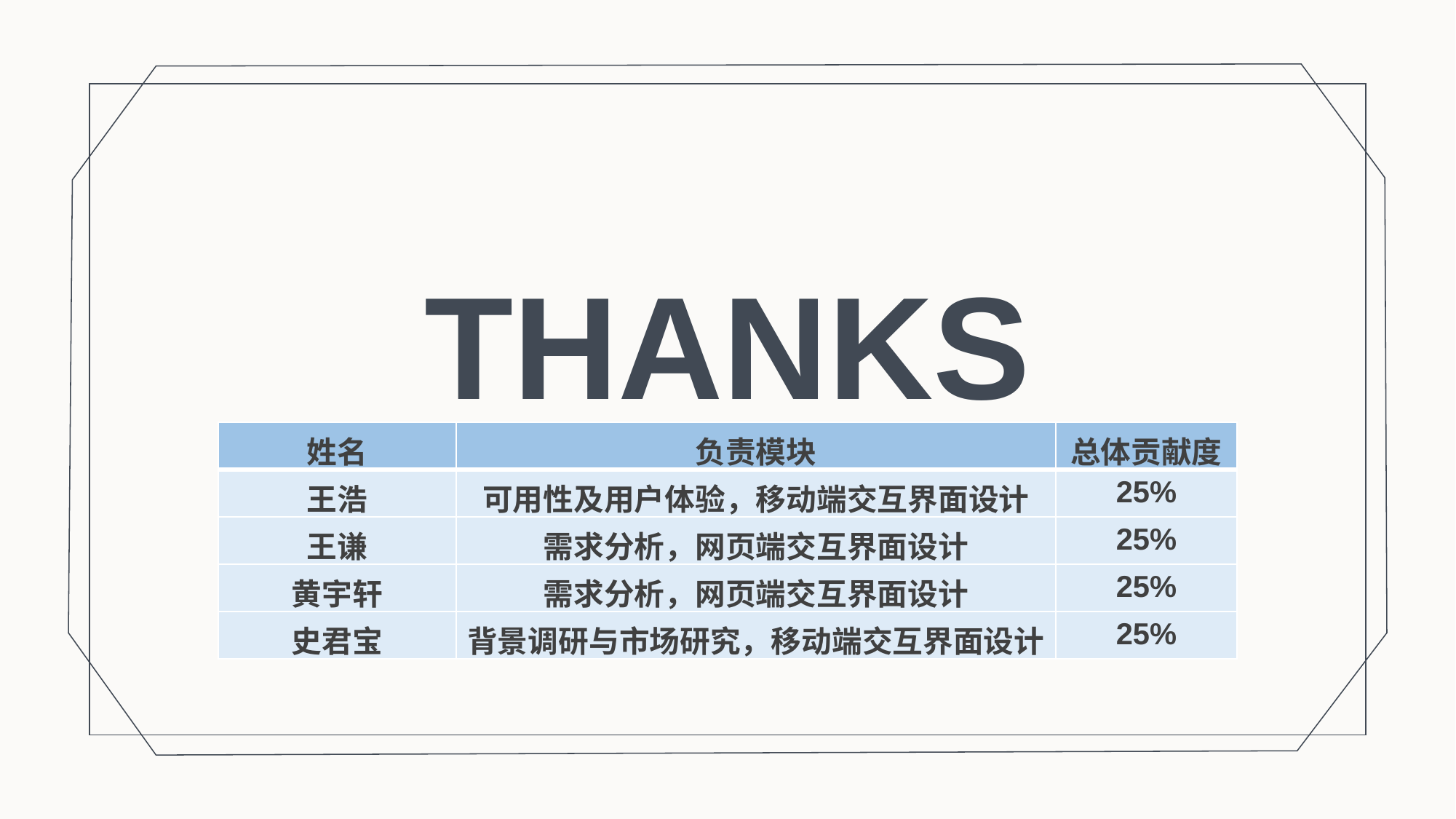

THANKS
| 姓名 | 负责模块 | 总体贡献度 |
| --- | --- | --- |
| 王浩 | 可用性及用户体验，移动端交互界面设计 | 25% |
| 王谦 | 需求分析，网页端交互界面设计 | 25% |
| 黄宇轩 | 需求分析，网页端交互界面设计 | 25% |
| 史君宝 | 背景调研与市场研究，移动端交互界面设计 | 25% |